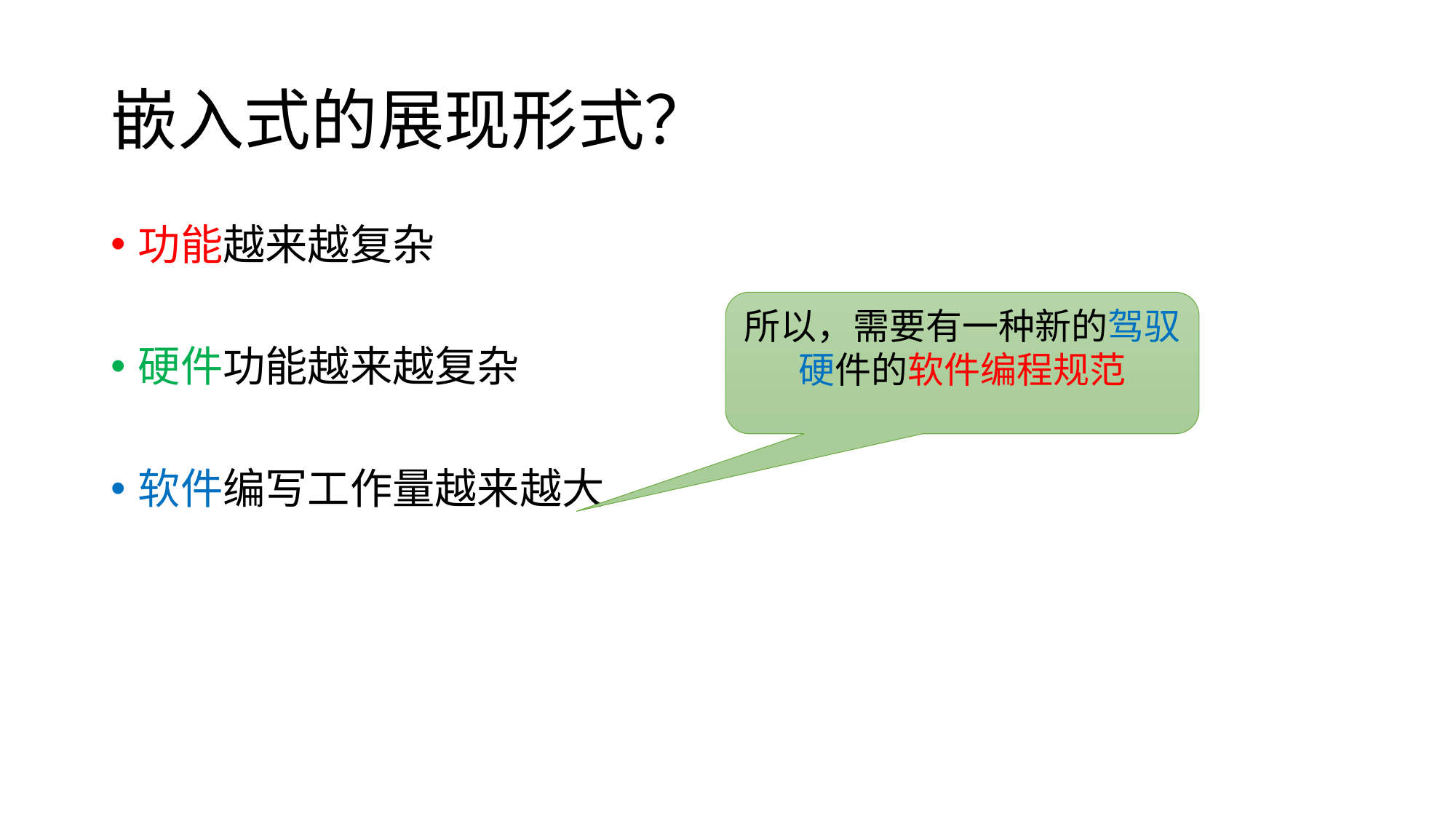

# 嵌入式的展现形式？
功能越来越复杂

硬件功能越来越复杂

软件编写工作量越来越大

所以，需要有一种新的驾驭硬件的软件编程规范